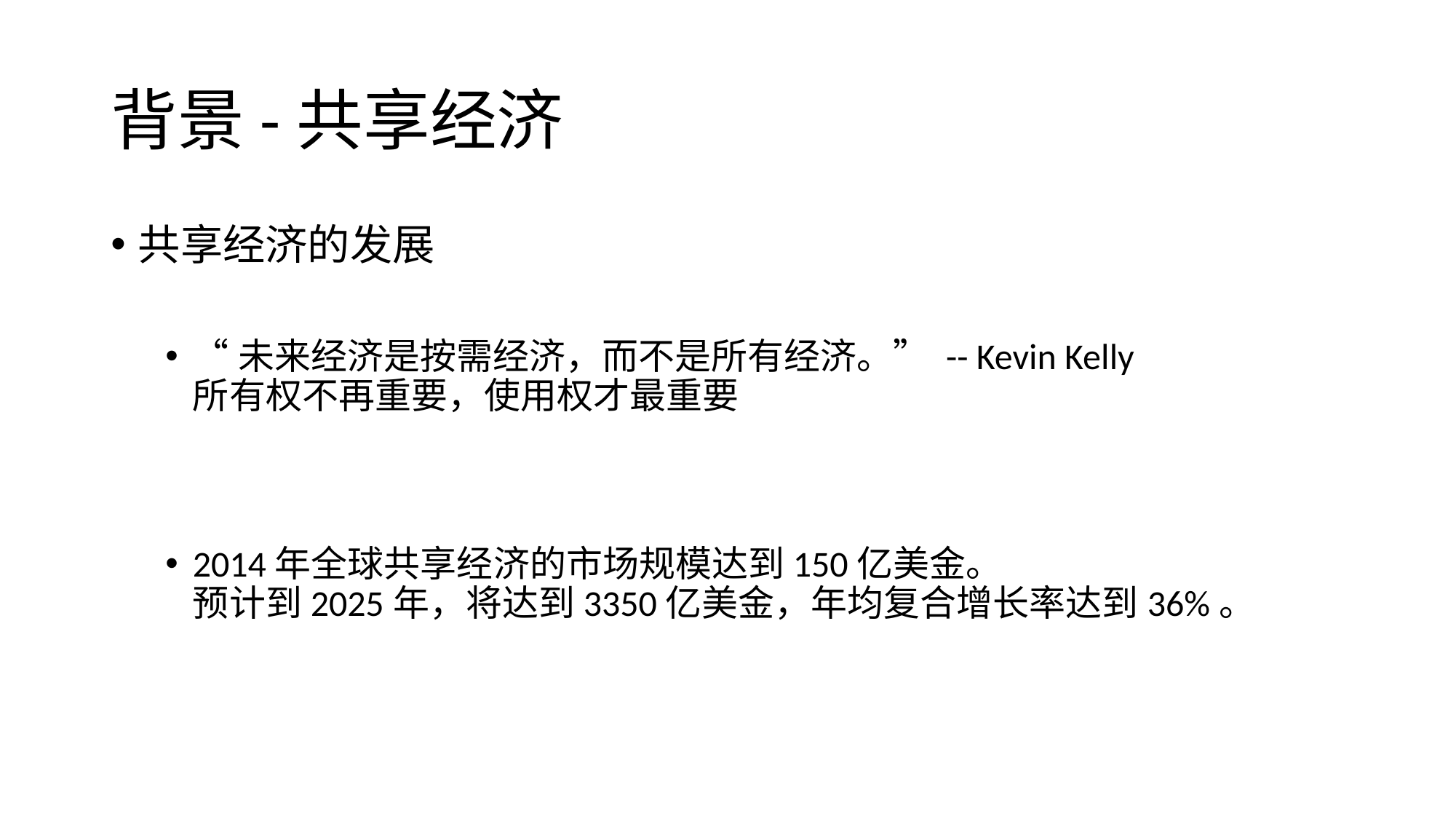

# 背景-共享经济
共享经济的发展

“未来经济是按需经济，而不是所有经济。” -- Kevin Kelly
所有权不再重要，使用权才最重要

2014年全球共享经济的市场规模达到150亿美金。
预计到2025年，将达到3350亿美金，年均复合增长率达到36%。